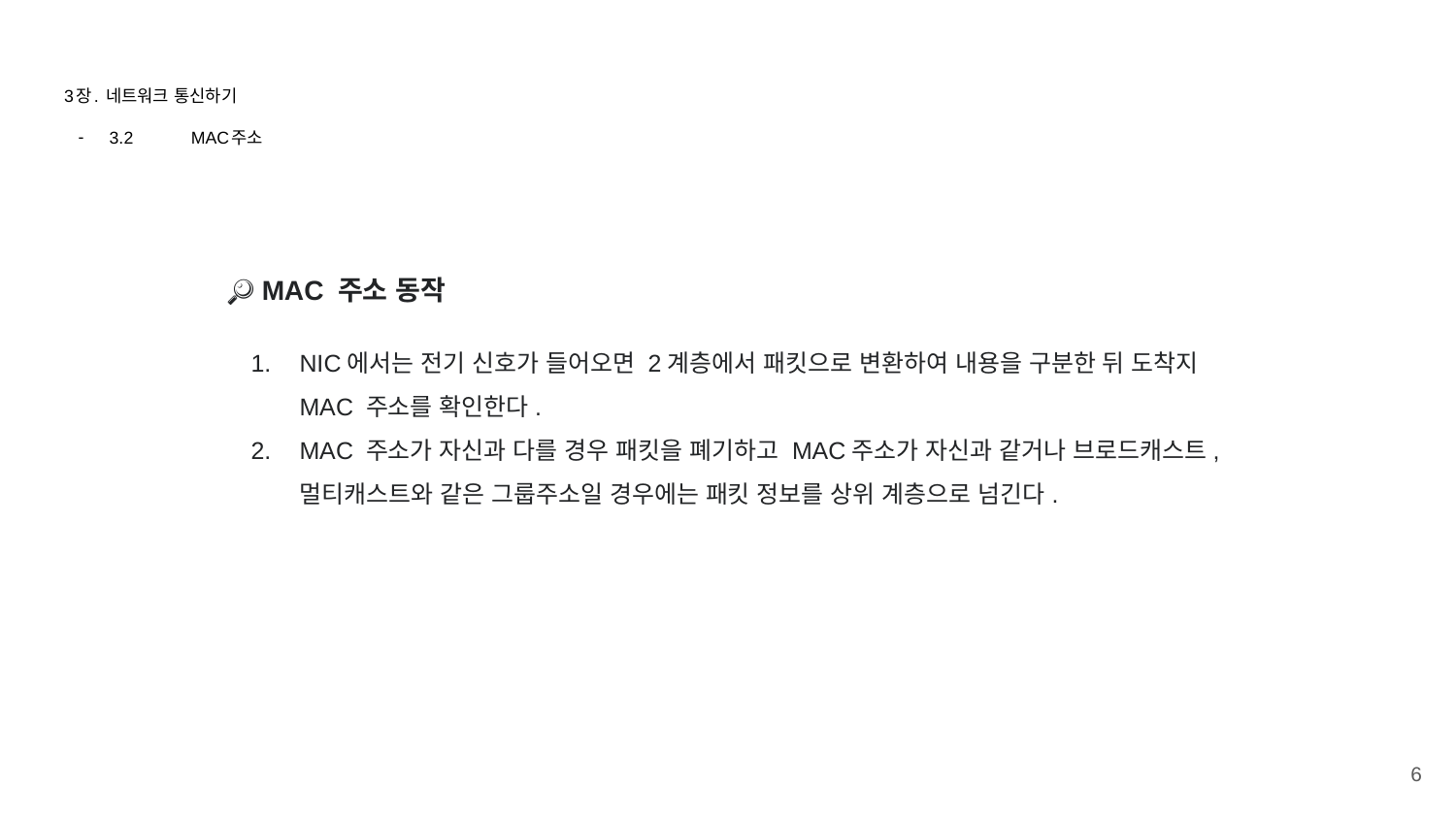

# 3장. 네트워크 통신하기

3.2 	MAC주소
🔎 MAC 주소 동작
NIC에서는 전기 신호가 들어오면 2계층에서 패킷으로 변환하여 내용을 구분한 뒤 도착지 MAC 주소를 확인한다.
MAC 주소가 자신과 다를 경우 패킷을 폐기하고 MAC주소가 자신과 같거나 브로드캐스트, 멀티캐스트와 같은 그룹주소일 경우에는 패킷 정보를 상위 계층으로 넘긴다.
6